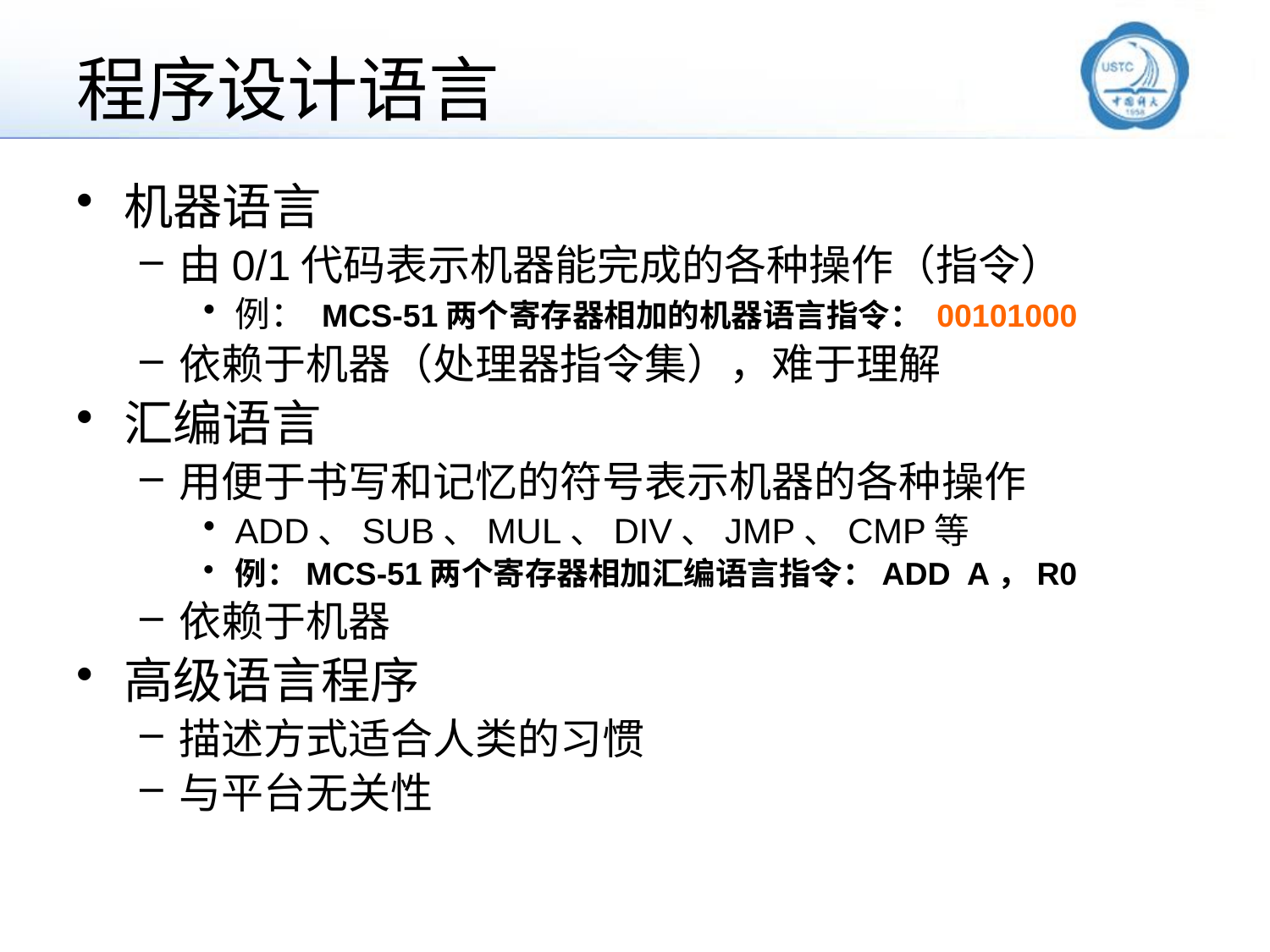

# 程序设计语言
机器语言
由0/1代码表示机器能完成的各种操作（指令）
例： MCS-51两个寄存器相加的机器语言指令： 00101000
依赖于机器（处理器指令集），难于理解
汇编语言
用便于书写和记忆的符号表示机器的各种操作
ADD、SUB、MUL、DIV、JMP、CMP等
例：MCS-51两个寄存器相加汇编语言指令：ADD  A，R0
依赖于机器
高级语言程序
描述方式适合人类的习惯
与平台无关性